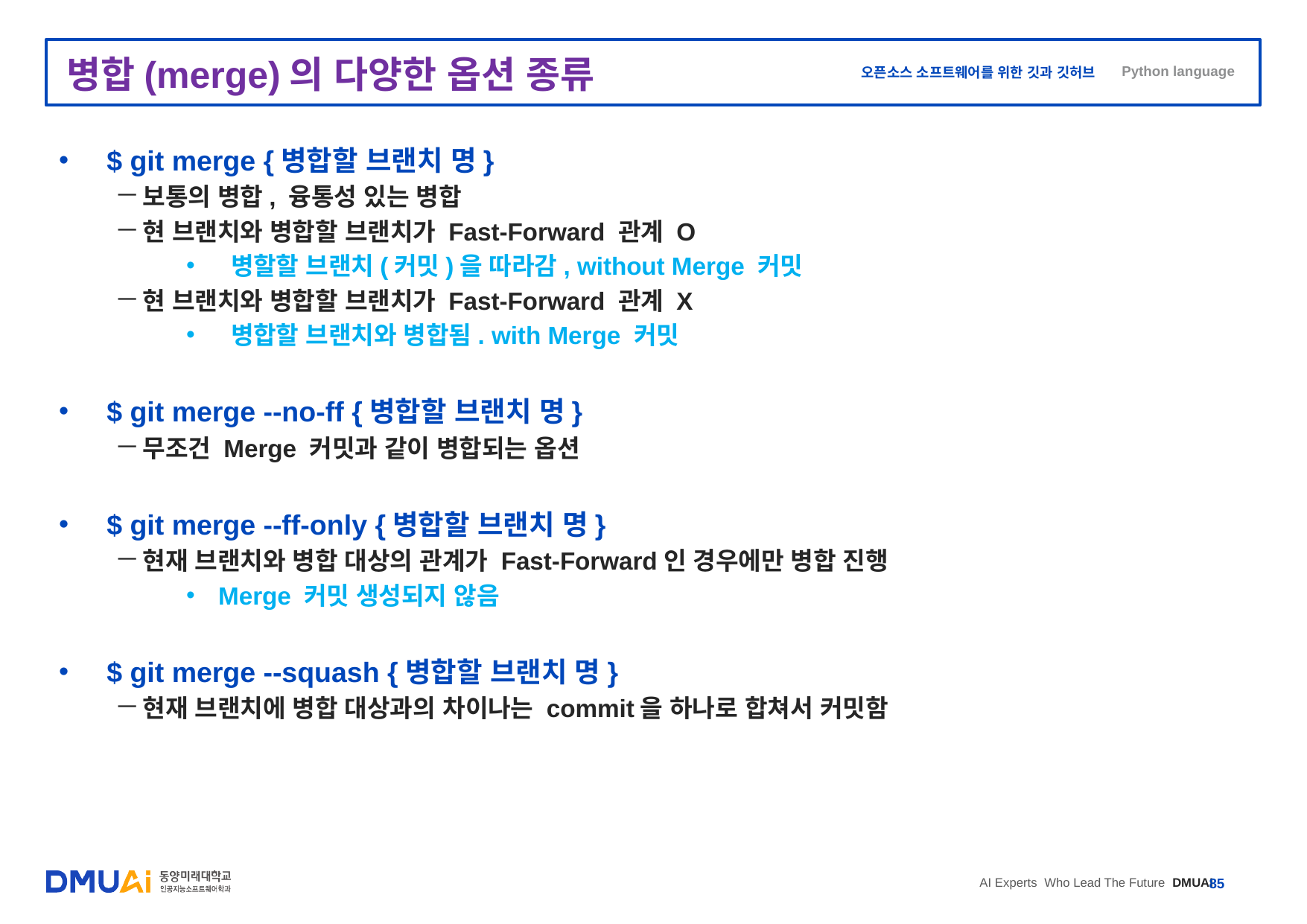

# 병합(merge)의 다양한 옵션 종류
$ git merge {병합할 브랜치 명}
보통의 병합, 융통성 있는 병합
현 브랜치와 병합할 브랜치가 Fast-Forward 관계 O
 병할할 브랜치(커밋)을 따라감, without Merge 커밋
현 브랜치와 병합할 브랜치가 Fast-Forward 관계 X
 병합할 브랜치와 병합됨. with Merge 커밋

$ git merge --no-ff {병합할 브랜치 명}
무조건 Merge 커밋과 같이 병합되는 옵션

$ git merge --ff-only {병합할 브랜치 명}
현재 브랜치와 병합 대상의 관계가 Fast-Forward인 경우에만 병합 진행
Merge 커밋 생성되지 않음

$ git merge --squash {병합할 브랜치 명}
현재 브랜치에 병합 대상과의 차이나는 commit을 하나로 합쳐서 커밋함